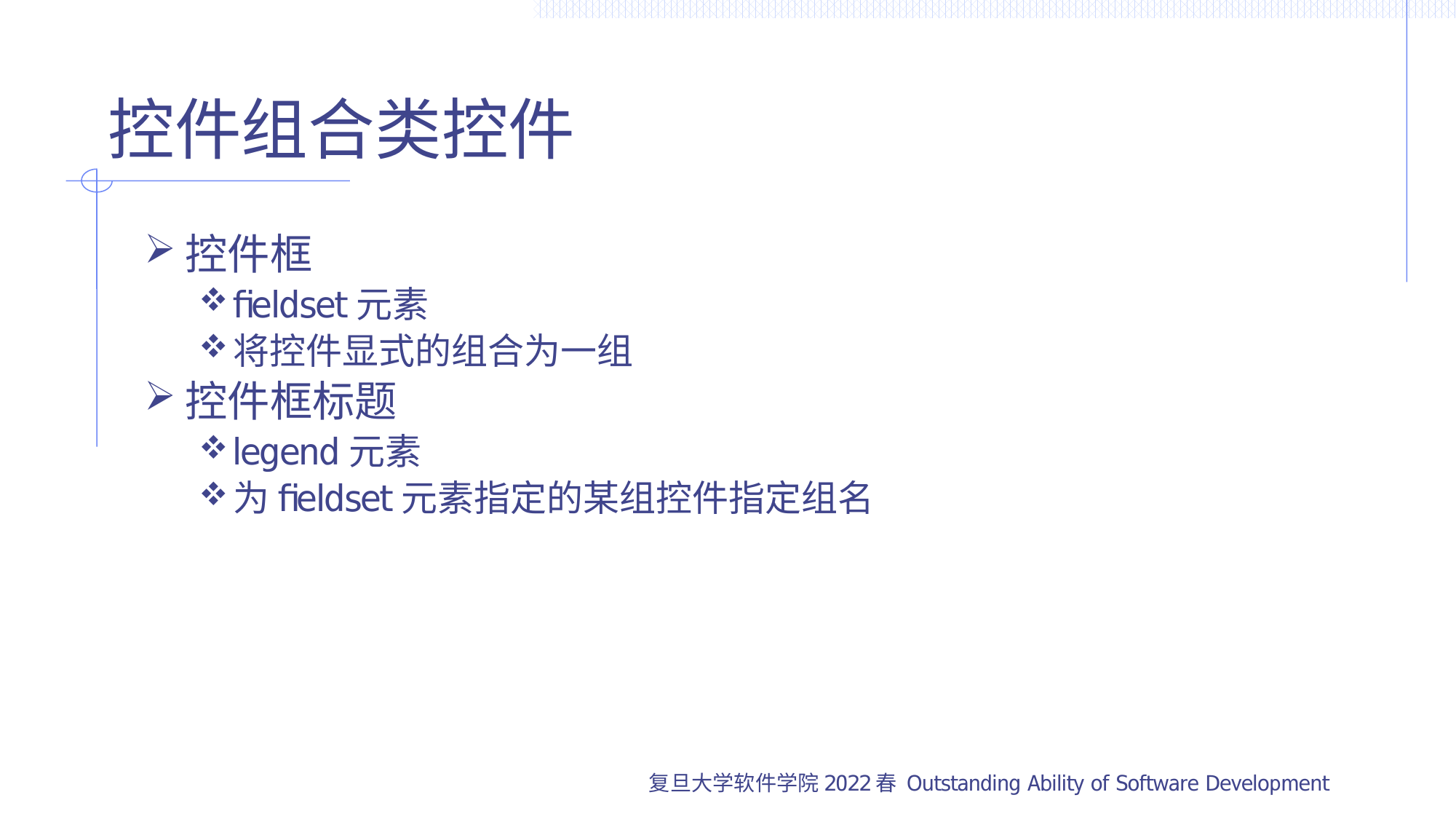

# 控件组合类控件
控件框
fieldset元素
将控件显式的组合为一组
控件框标题
legend元素
为fieldset元素指定的某组控件指定组名